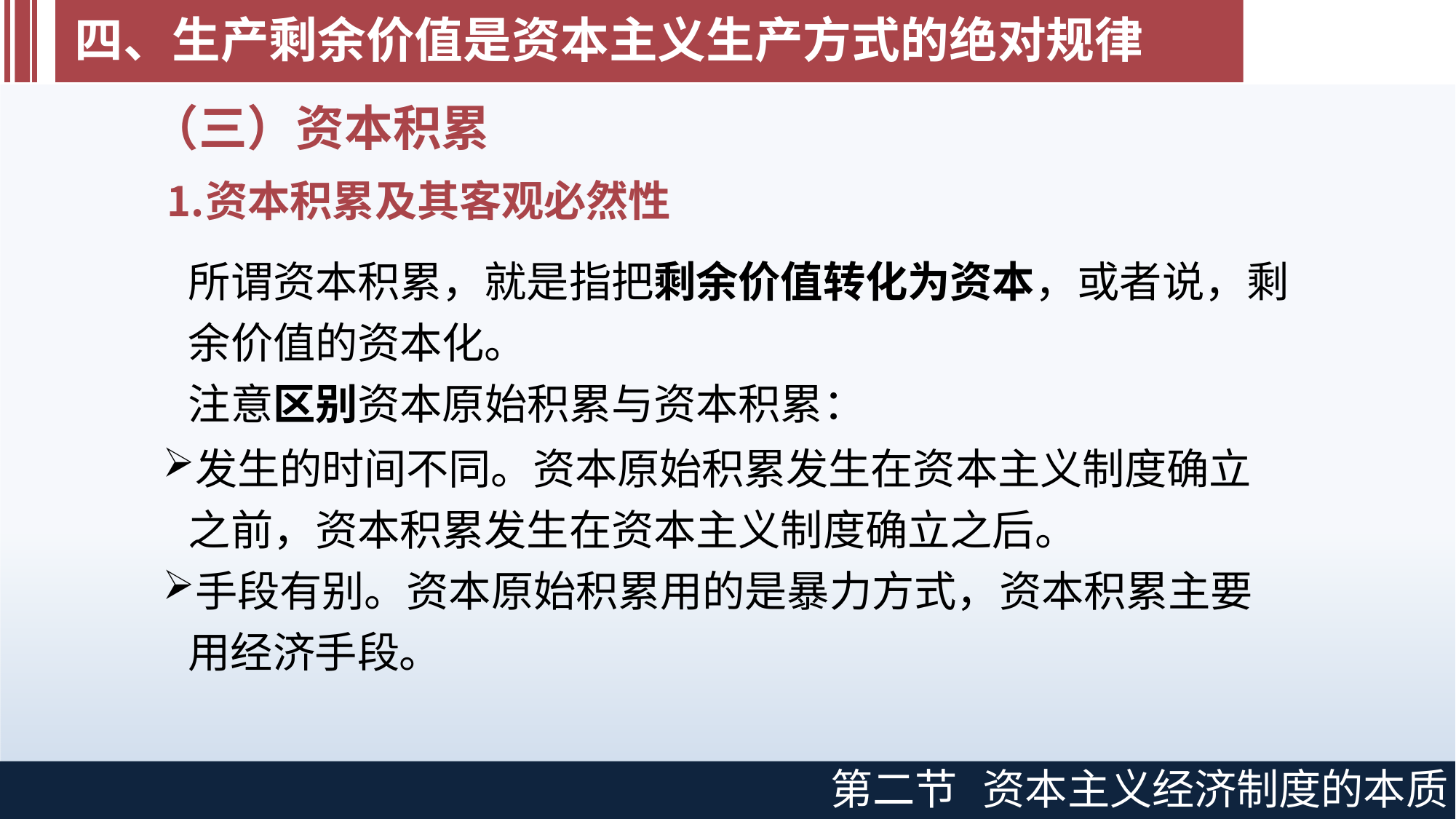

# 四、生产剩余价值是资本主义生产方式的绝对规律
（三）资本积累
资本积累及其客观必然性
所谓资本积累，就是指把剩余价值转化为资本，或者说，剩 余价值的资本化。
注意区别资本原始积累与资本积累：
发生的时间不同。资本原始积累发生在资本主义制度确立 之前，资本积累发生在资本主义制度确立之后。
手段有别。资本原始积累用的是暴力方式，资本积累主要 用经济手段。

第二节
资本主义经济制度的本质